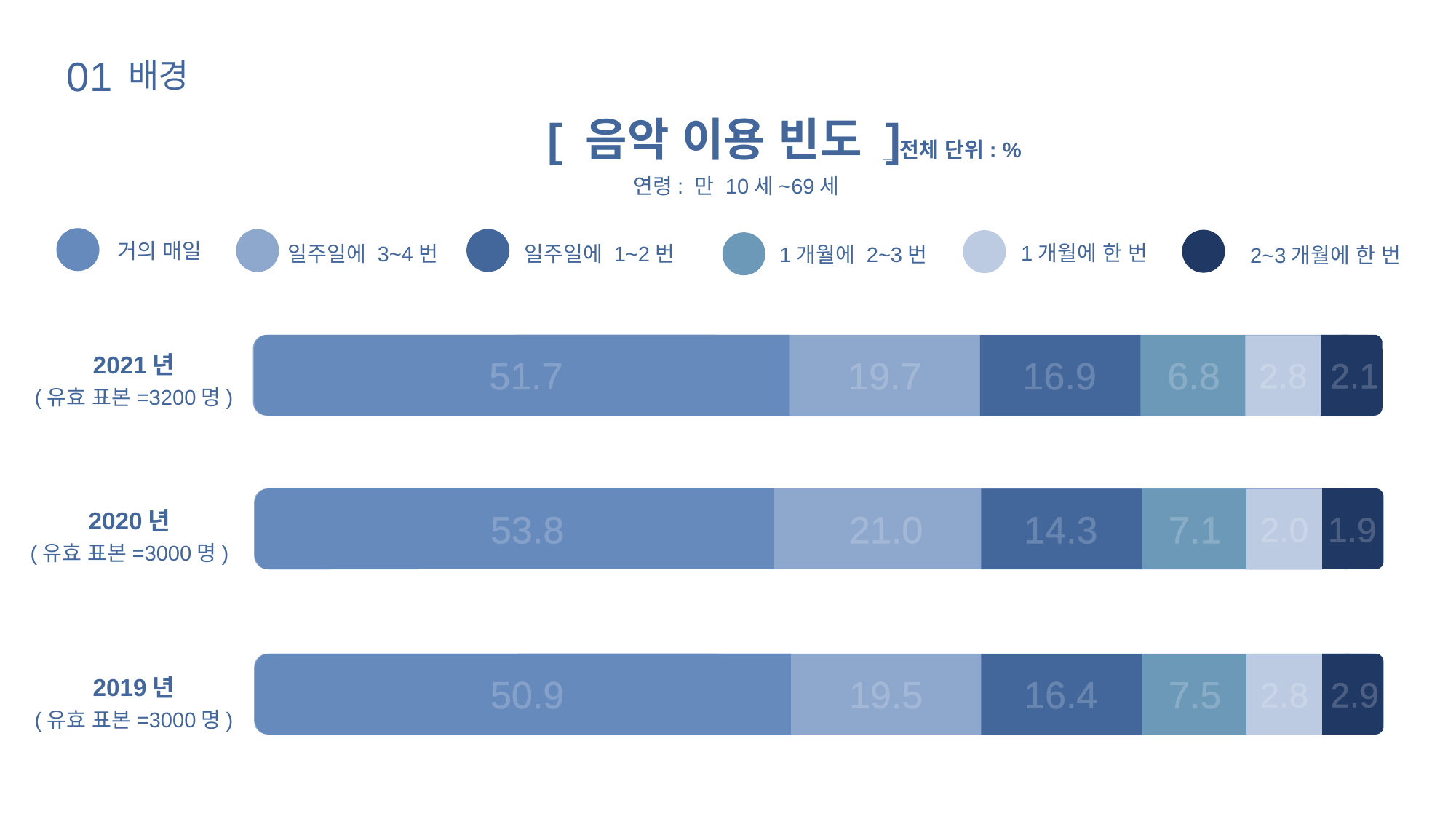

01
배경
[ 음악 이용 빈도 ]
_전체 단위: %
연령: 만 10세~69세

거의 매일

1개월에 한 번
일주일에 1~2번
일주일에 3~4번
1개월에 2~3번
2~3개월에 한 번

2021년

(유효 표본=3200명)
16.9
6.8
51.7
19.7
2.8
2.1

2020년

(유효 표본=3000명)
14.3
7.1
53.8
21.0
2.0
1.9

16.4
7.5
50.9
19.5
2019년

(유효 표본=3000명)
2.8
2.9